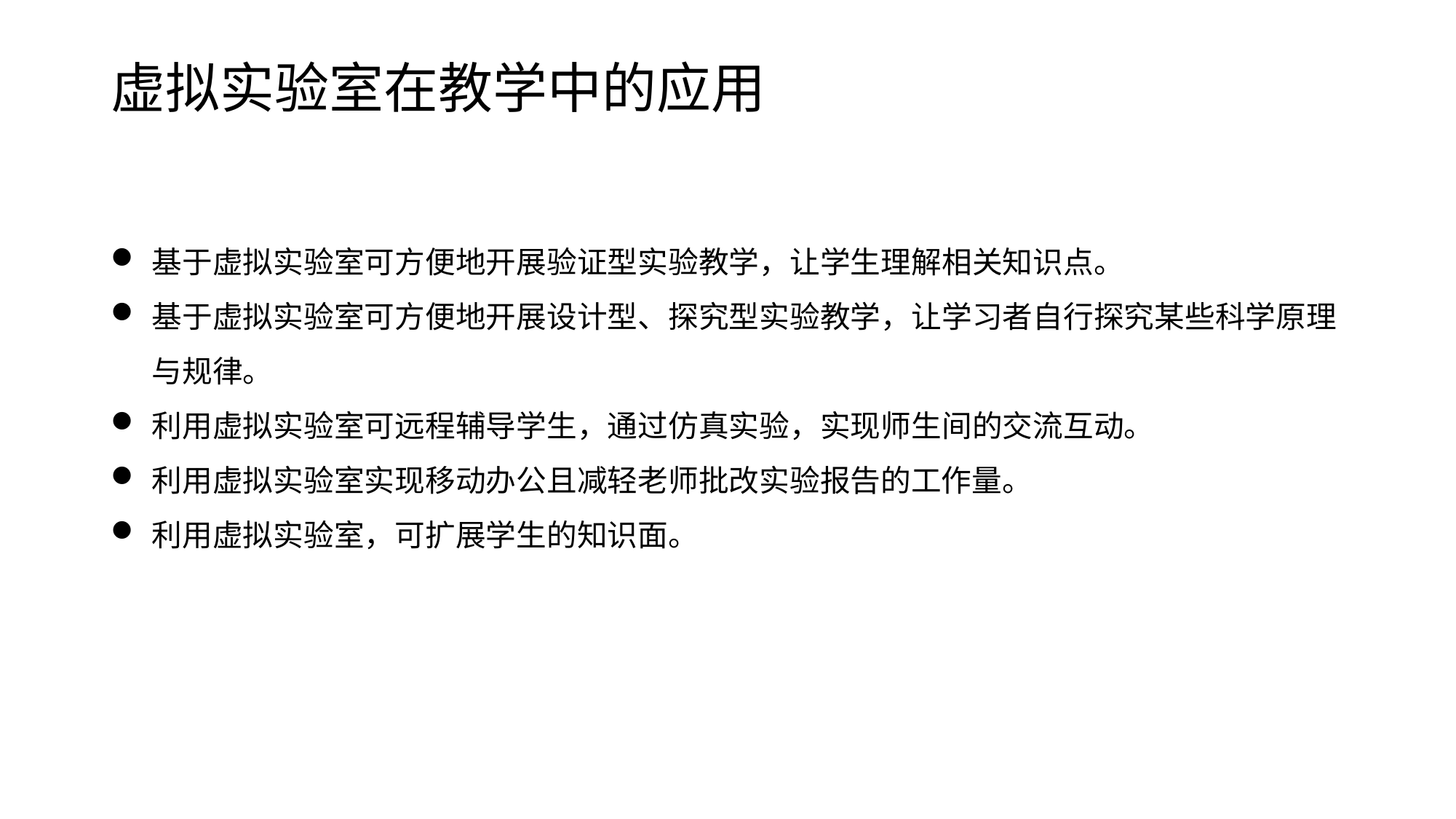

# 虚拟实验室在教学中的应用
基于虚拟实验室可方便地开展验证型实验教学，让学生理解相关知识点。
基于虚拟实验室可方便地开展设计型、探究型实验教学，让学习者自行探究某些科学原理与规律。
利用虚拟实验室可远程辅导学生，通过仿真实验，实现师生间的交流互动。
利用虚拟实验室实现移动办公且减轻老师批改实验报告的工作量。
利用虚拟实验室，可扩展学生的知识面。